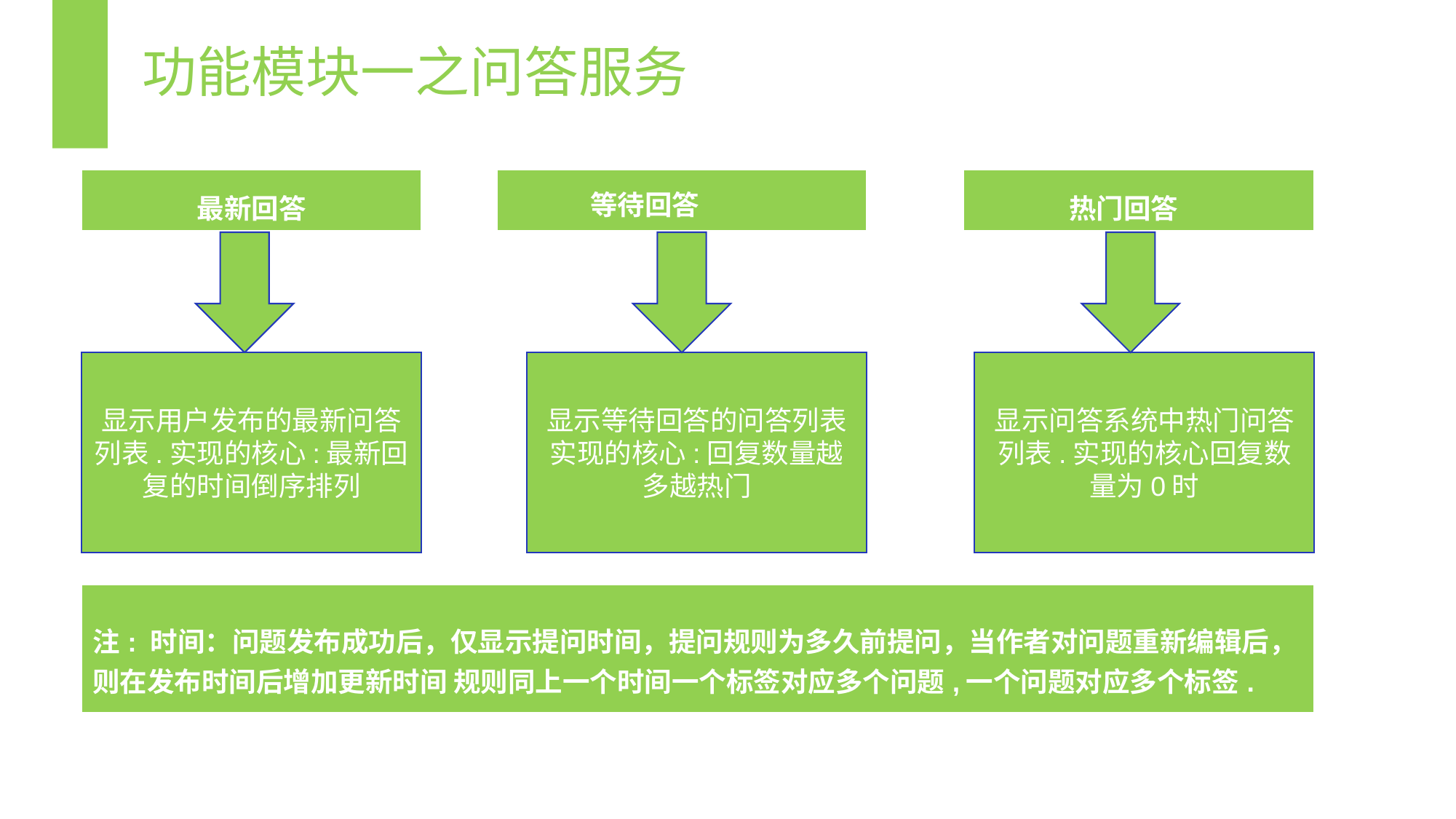

功能模块一之问答服务
| 最新回答 |
| --- |
| 等待回答 |
| --- |
| 热门回答 |
| --- |

显示用户发布的最新问答列表.实现的核心:最新回复的时间倒序排列
显示等待回答的问答列表实现的核心:回复数量越多越热门
显示问答系统中热门问答列表.实现的核心回复数量为0时
2018
YOU CAN ADD YOUR TITLE HERE
| 注: 时间：问题发布成功后，仅显示提问时间，提问规则为多久前提问，当作者对问题重新编辑后，则在发布时间后增加更新时间 规则同上一个时间一个标签对应多个问题,一个问题对应多个标签. |
| --- |